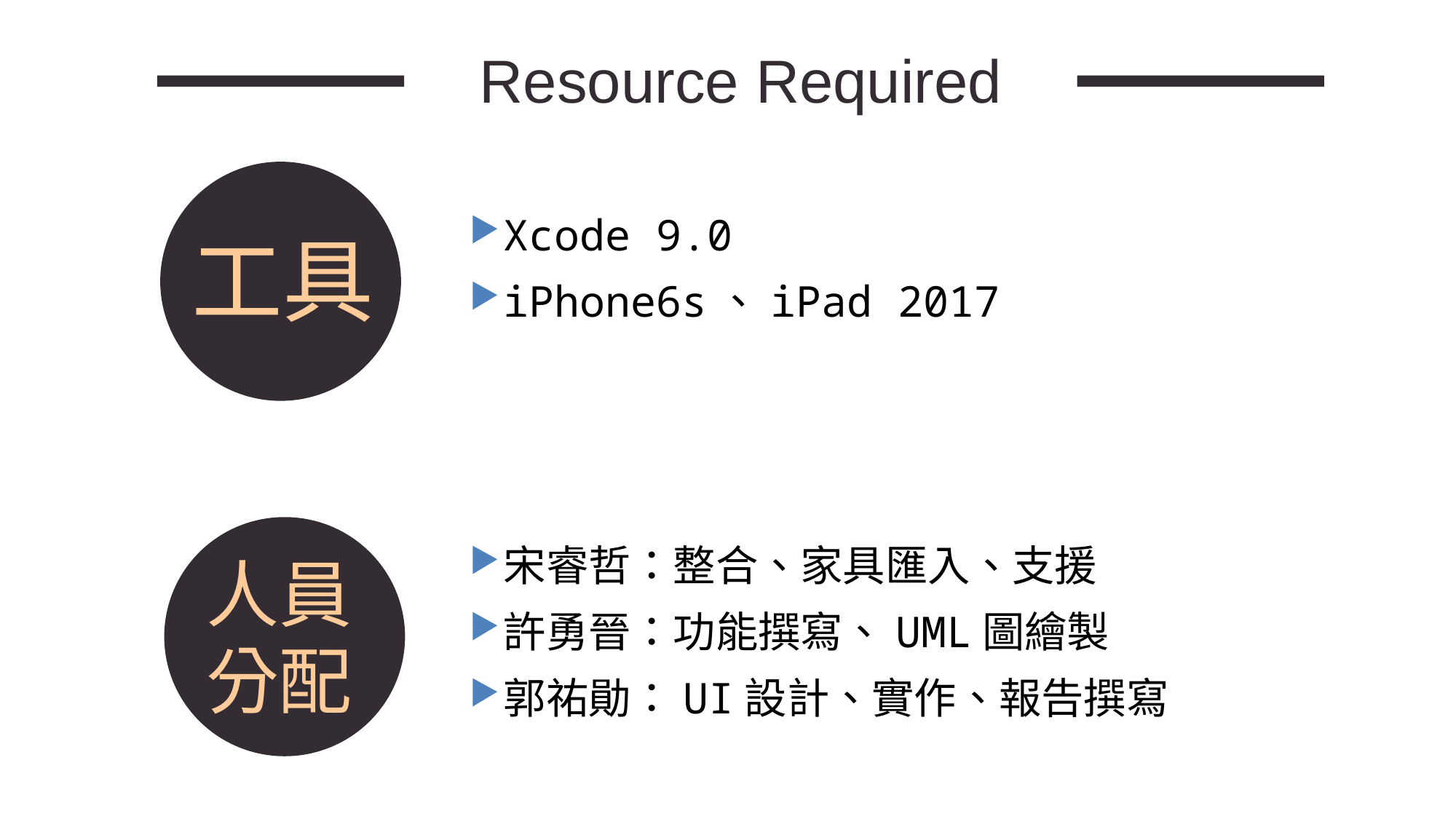

妈妈：给我一个大人的空间，长大了还您一个科学家！
Resource Required

Xcode 9.0
iPhone6s、iPad 2017

宋睿哲：整合、家具匯入、支援
許勇晉：功能撰寫、UML圖繪製
郭祐勛：UI設計、實作、報告撰寫
工具

人員分配